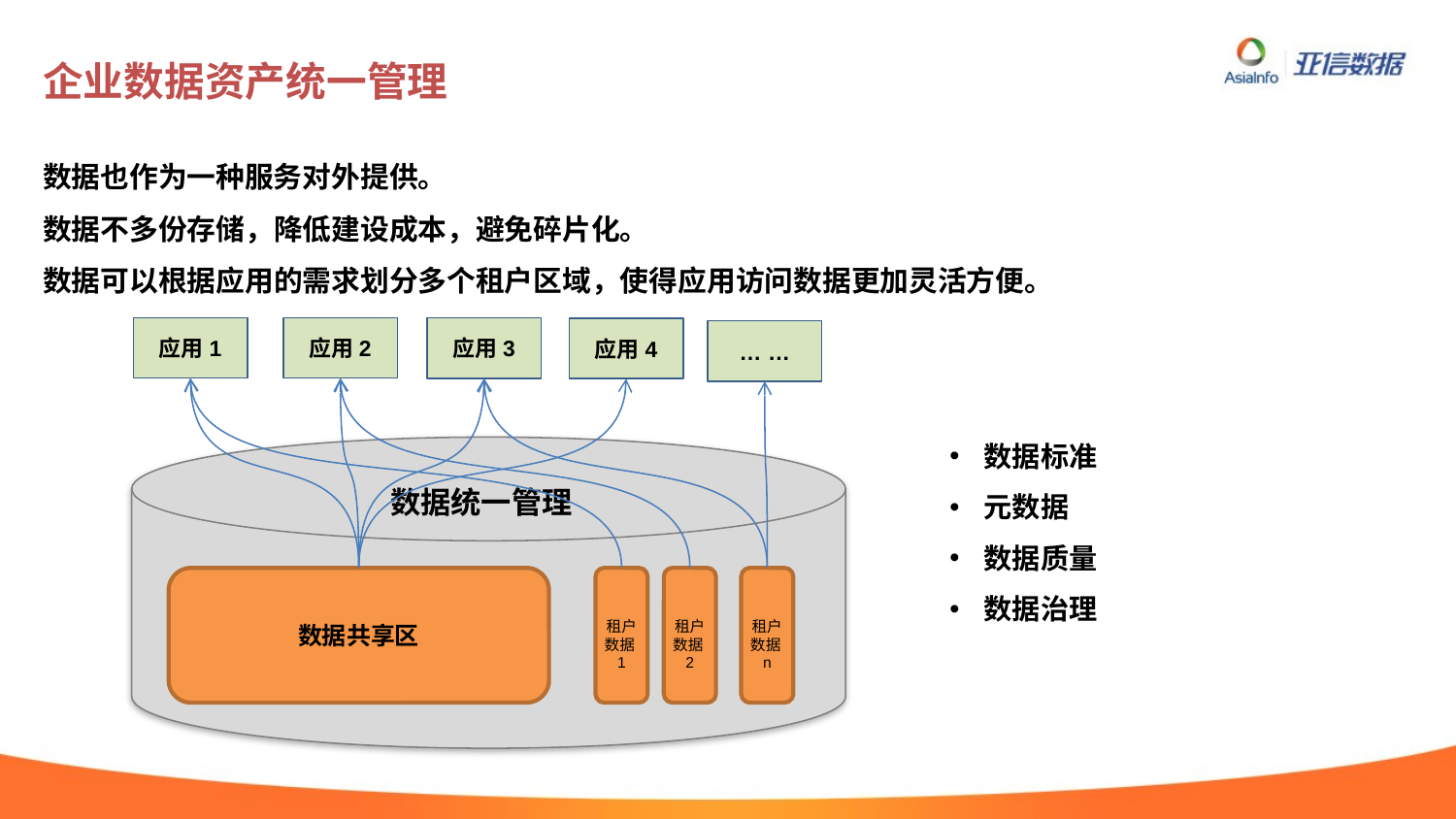

# 企业数据资产统一管理
数据也作为一种服务对外提供。
数据不多份存储，降低建设成本，避免碎片化。
数据可以根据应用的需求划分多个租户区域，使得应用访问数据更加灵活方便。
应用1
应用2
应用3
应用4
… …
数据标准
元数据
数据质量
数据治理

数据统一管理
数据共享区

租户数据1

租户数据2

租户数据n